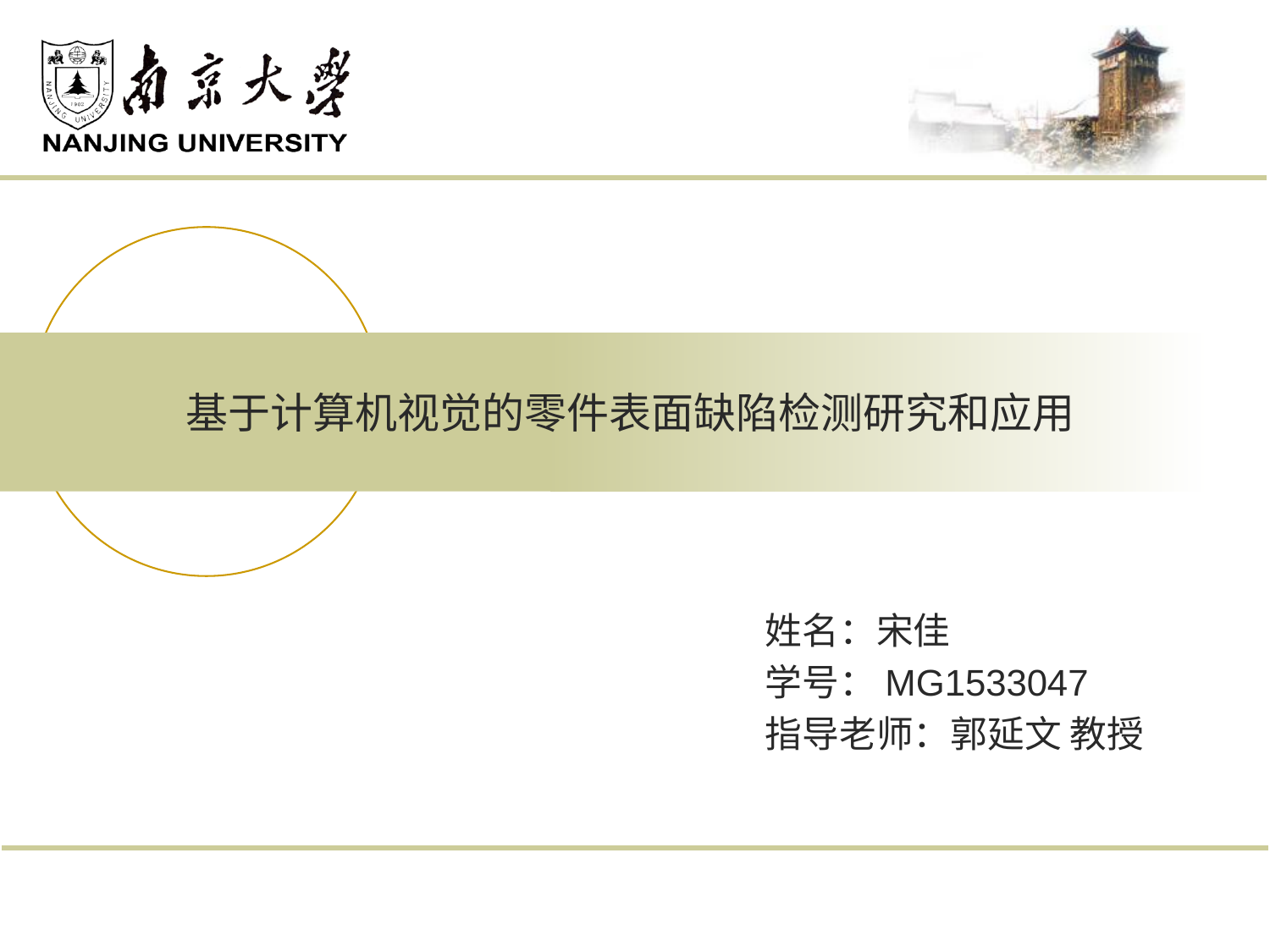

# 基于计算机视觉的零件表面缺陷检测研究和应用
姓名：宋佳
学号：MG1533047
指导老师：郭延文 教授